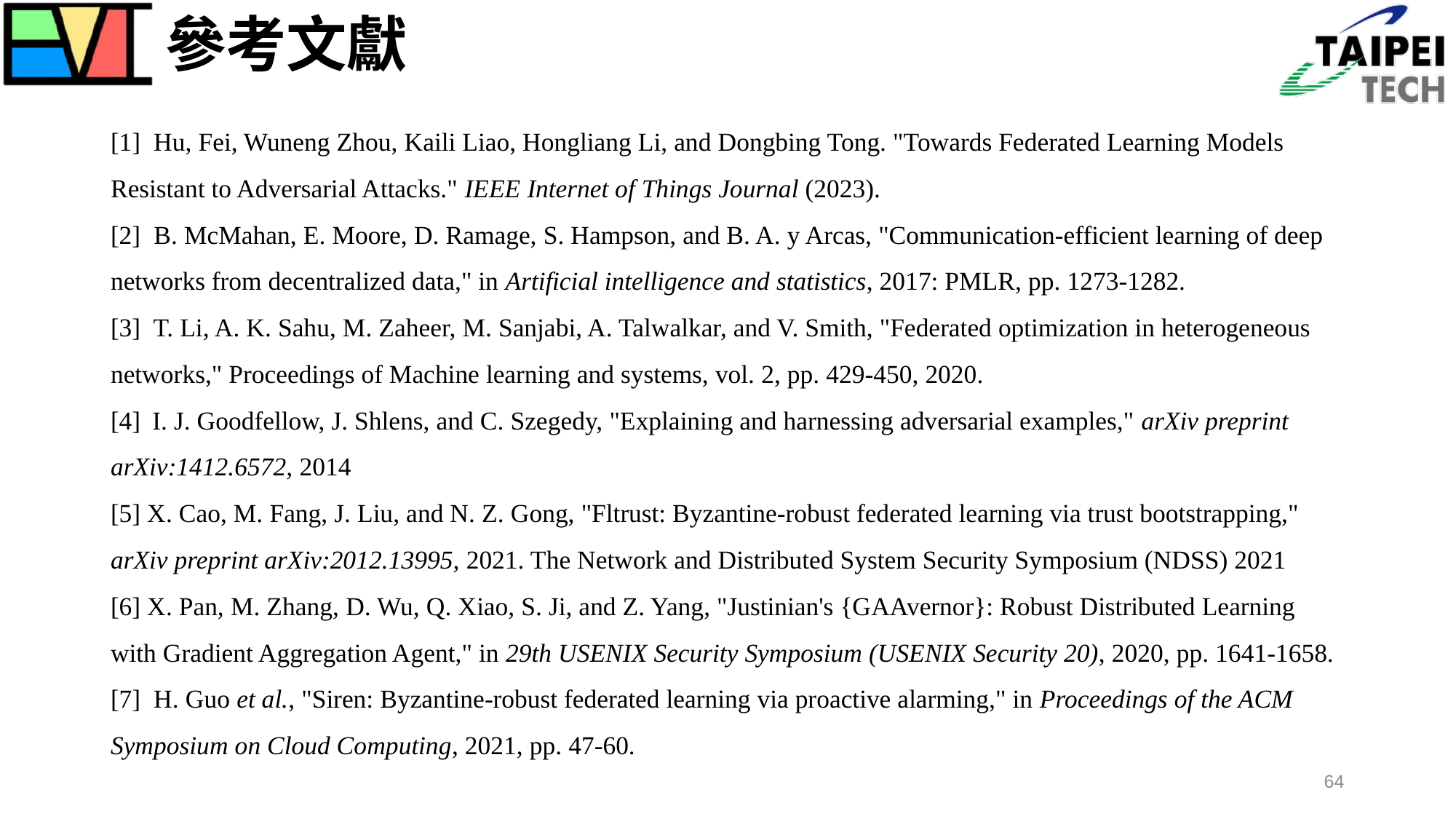

# 參考文獻
[1]  Hu, Fei, Wuneng Zhou, Kaili Liao, Hongliang Li, and Dongbing Tong. "Towards Federated Learning Models Resistant to Adversarial Attacks." IEEE Internet of Things Journal (2023).
[2]  B. McMahan, E. Moore, D. Ramage, S. Hampson, and B. A. y Arcas, "Communication-efficient learning of deep networks from decentralized data," in Artificial intelligence and statistics, 2017: PMLR, pp. 1273-1282.
[3]  T. Li, A. K. Sahu, M. Zaheer, M. Sanjabi, A. Talwalkar, and V. Smith, "Federated optimization in heterogeneous networks," Proceedings of Machine learning and systems, vol. 2, pp. 429-450, 2020.
[4]  I. J. Goodfellow, J. Shlens, and C. Szegedy, "Explaining and harnessing adversarial examples," arXiv preprint arXiv:1412.6572, 2014
[5] X. Cao, M. Fang, J. Liu, and N. Z. Gong, "Fltrust: Byzantine-robust federated learning via trust bootstrapping," arXiv preprint arXiv:2012.13995, 2021. The Network and Distributed System Security Symposium (NDSS) 2021
[6] X. Pan, M. Zhang, D. Wu, Q. Xiao, S. Ji, and Z. Yang, "Justinian's {GAAvernor}: Robust Distributed Learning with Gradient Aggregation Agent," in 29th USENIX Security Symposium (USENIX Security 20), 2020, pp. 1641-1658.
[7]  H. Guo et al., "Siren: Byzantine-robust federated learning via proactive alarming," in Proceedings of the ACM Symposium on Cloud Computing, 2021, pp. 47-60.

64